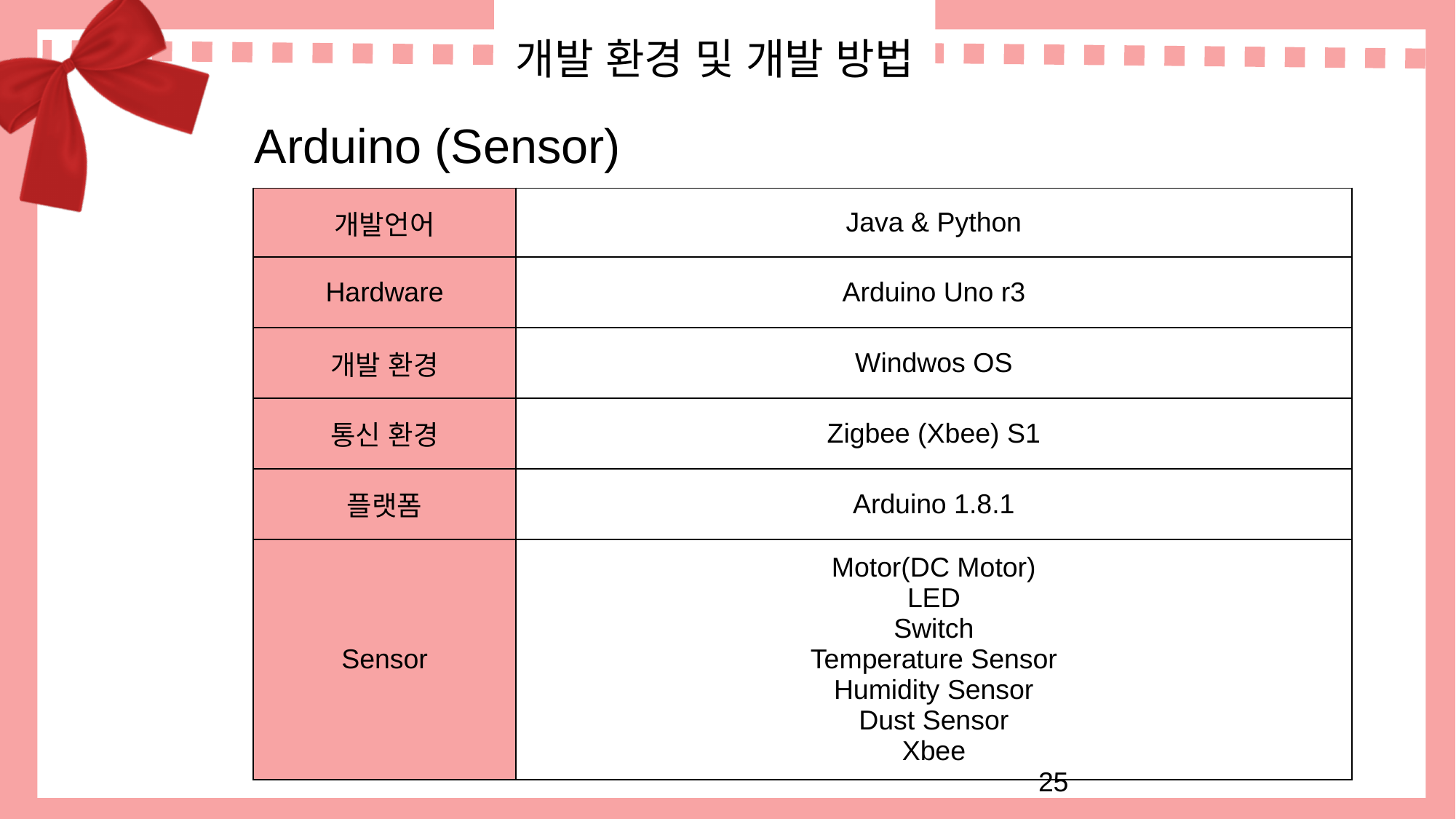

# 개발 환경 및 개발 방법
Arduino (Sensor)
| 개발언어 | Java & Python |
| --- | --- |
| Hardware | Arduino Uno r3 |
| 개발 환경 | Windwos OS |
| 통신 환경 | Zigbee (Xbee) S1 |
| 플랫폼 | Arduino 1.8.1 |
| Sensor | Motor(DC Motor) LED Switch Temperature Sensor Humidity Sensor Dust Sensor Xbee |